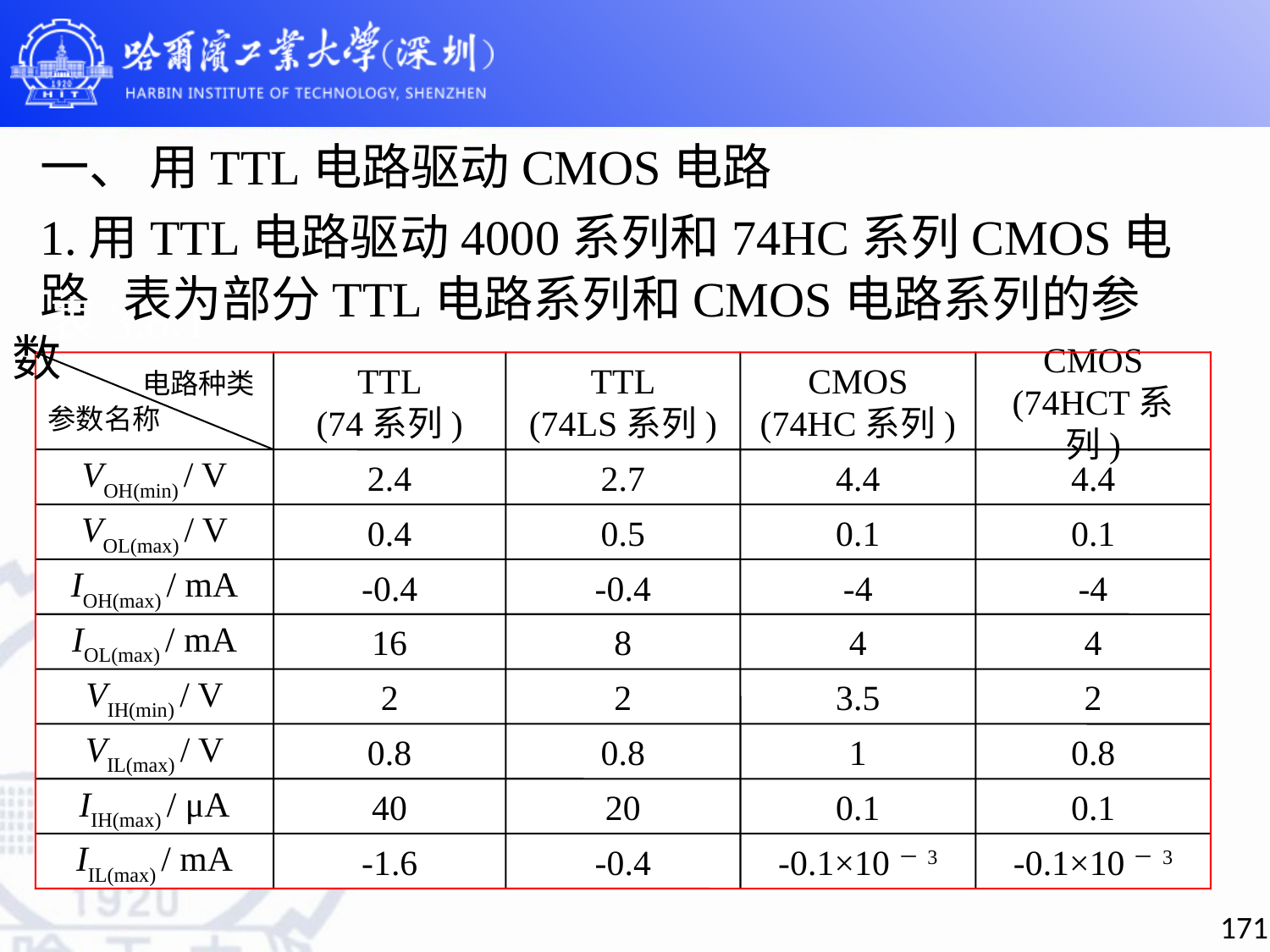

一、 用TTL电路驱动CMOS电路
1.用TTL电路驱动4000系列和74HC系列CMOS电路
         表为部分TTL电路系列和CMOS电路系列的参数
表3.8.1
           电路种类
参数名称

TTL
(74系列)

TTL
(74LS系列)

CMOS
(74HC系列)

CMOS
(74HCT系列)

VOH(min) / V

2.4
2.7
4.4
4.4
VOL(max) / V

0.4
0.5
0.1
0.1
IOH(max) / mA

-0.4
-0.4
-4
-4
IOL(max) / mA

16
8
4
4
VIH(min) / V

2
2
3.5
2
VIL(max) / V

0.8
0.8
1
0.8
IIH(max) / μA

40
20
0.1
0.1
IIL(max) / mA

-1.6
-0.4
-0.1×10－3
-0.1×10－3